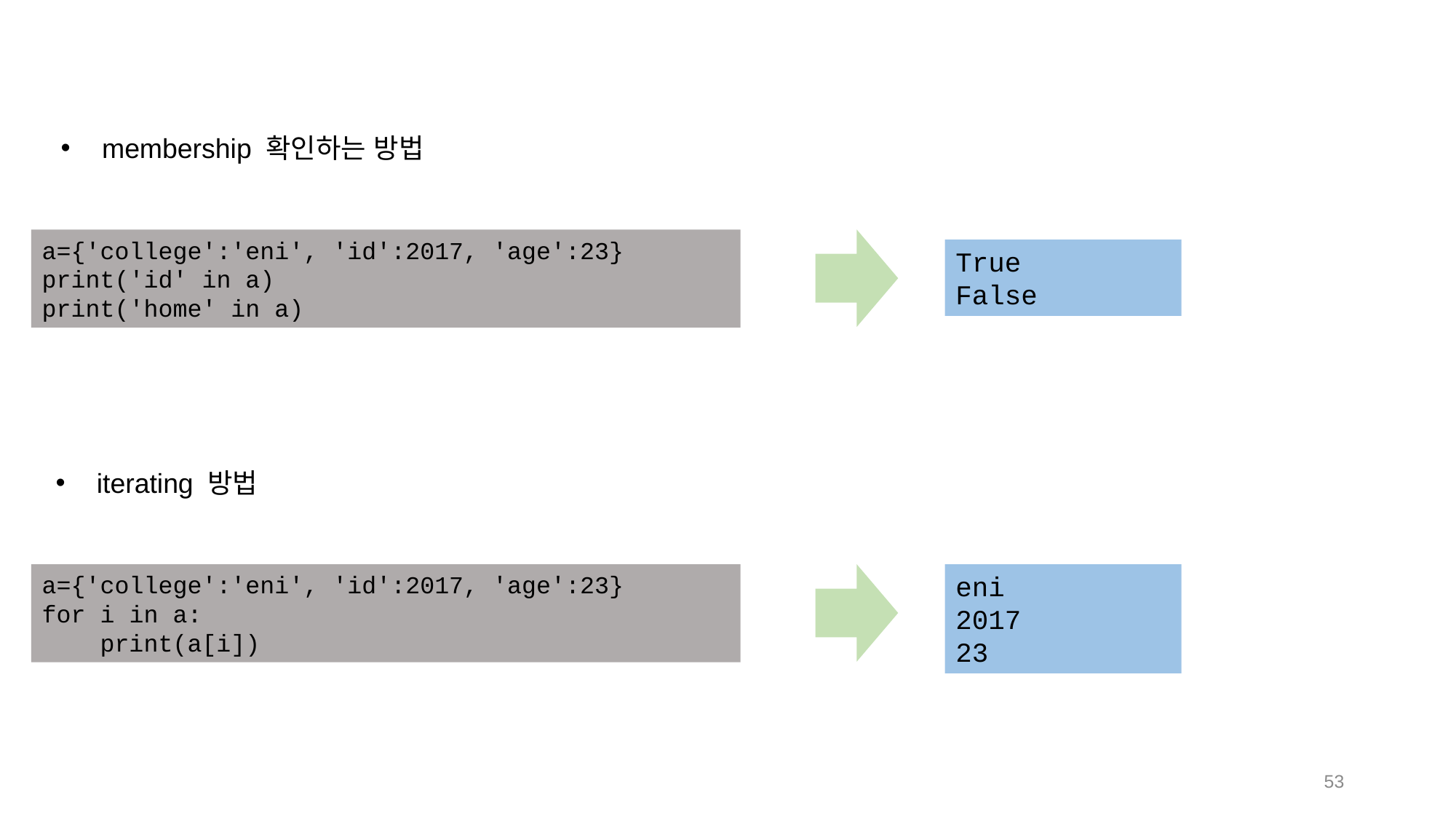

membership 확인하는 방법
a={'college':'eni', 'id':2017, 'age':23}
print('id' in a)
print('home' in a)

True
False
iterating 방법
a={'college':'eni', 'id':2017, 'age':23}
for i in a:
    print(a[i])

eni
2017
23
53